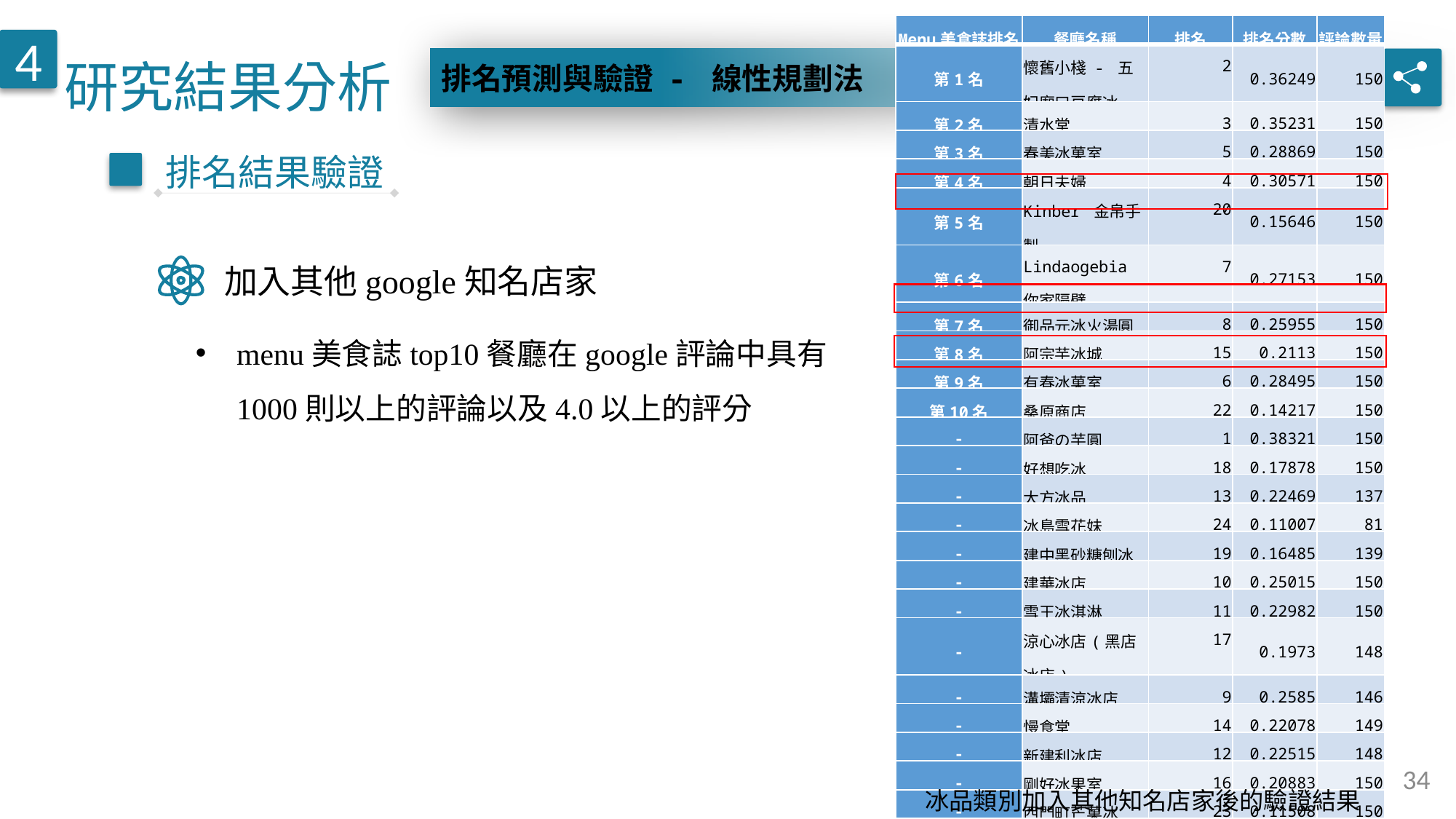

研究結果分析
| Menu美食誌排名 | 餐廳名稱 | 排名 | 排名分數 | 評論數量 |
| --- | --- | --- | --- | --- |
| 第1名 | 懷舊小棧 - 五妃廟口豆腐冰 | 2 | 0.36249 | 150 |
| 第2名 | 清水堂 | 3 | 0.35231 | 150 |
| 第3名 | 春美冰菓室 | 5 | 0.28869 | 150 |
| 第4名 | 朝日夫婦 | 4 | 0.30571 | 150 |
| 第5名 | Kinber 金帛手製 | 20 | 0.15646 | 150 |
| 第6名 | Lindaogebia 你家隔壁 | 7 | 0.27153 | 150 |
| 第7名 | 御品元冰火湯圓 | 8 | 0.25955 | 150 |
| 第8名 | 阿宗芋冰城 | 15 | 0.2113 | 150 |
| 第9名 | 有春冰菓室 | 6 | 0.28495 | 150 |
| 第10名 | 桑原商店 | 22 | 0.14217 | 150 |
| - | 阿爸の芋圓 | 1 | 0.38321 | 150 |
| - | 好想吃冰 | 18 | 0.17878 | 150 |
| - | 大方冰品 | 13 | 0.22469 | 137 |
| - | 冰島雪花妹 | 24 | 0.11007 | 81 |
| - | 建中黑砂糖刨冰 | 19 | 0.16485 | 139 |
| - | 建華冰店 | 10 | 0.25015 | 150 |
| - | 雪王冰淇淋 | 11 | 0.22982 | 150 |
| - | 涼心冰店(黑店冰店) | 17 | 0.1973 | 148 |
| - | 溝壩清涼冰店 | 9 | 0.2585 | 146 |
| - | 慢食堂 | 14 | 0.22078 | 149 |
| - | 新建利冰店 | 12 | 0.22515 | 148 |
| - | 剛好冰果室 | 16 | 0.20883 | 150 |
| - | 西門町芒菓冰 | 23 | 0.11508 | 150 |
| - | 船來雪淇淋 | 25 | 0.08057 | 140 |
| - | 豐春冰菓店 | 21 | 0.15032 | 150 |
4

排名預測與驗證 - 線性規劃法

排名結果驗證

加入其他google知名店家

menu美食誌top10餐廳在google評論中具有1000則以上的評論以及4.0以上的評分

34
冰品類別加入其他知名店家後的驗證結果